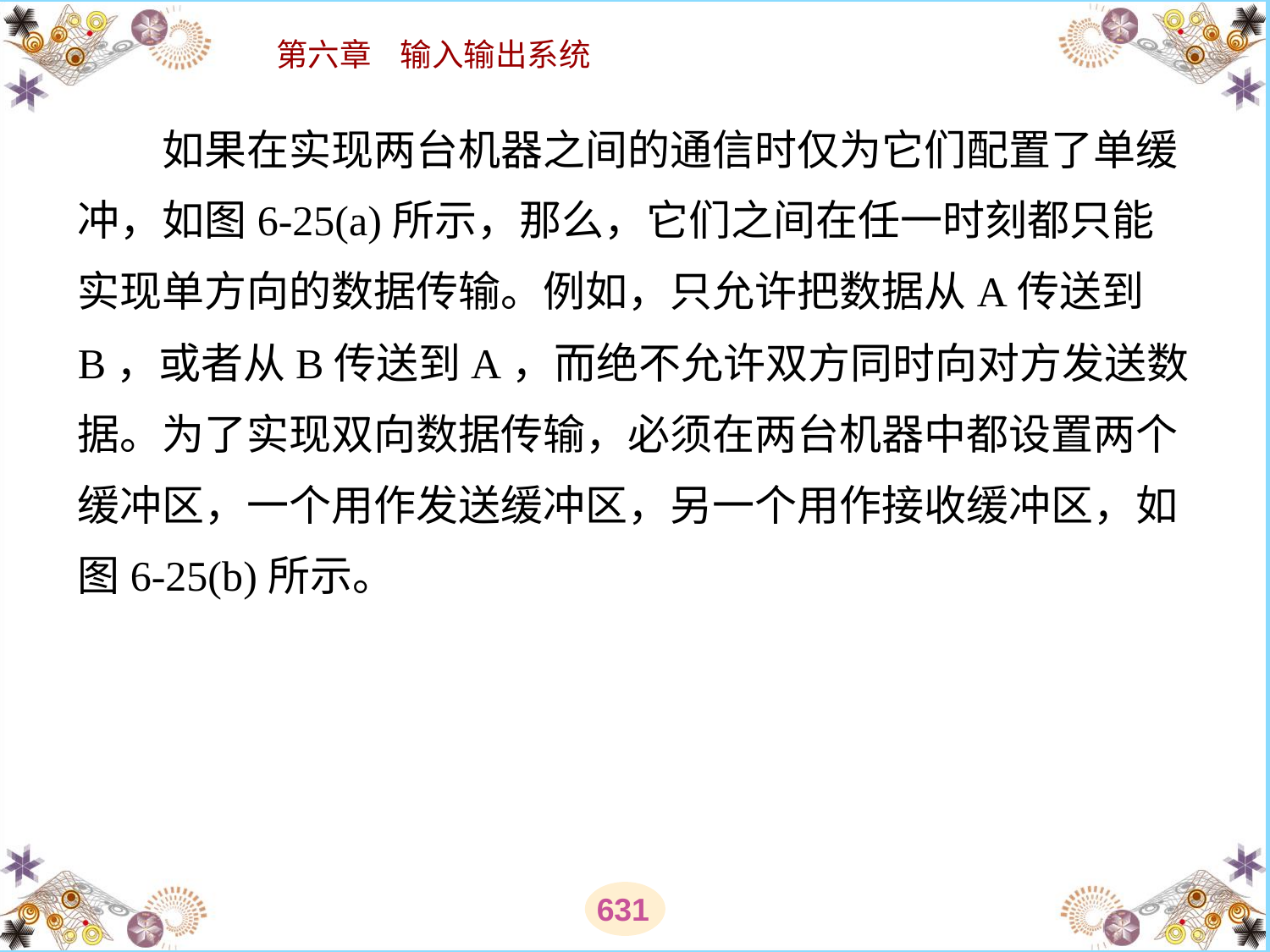

# 如果在实现两台机器之间的通信时仅为它们配置了单缓冲，如图6-25(a)所示，那么，它们之间在任一时刻都只能实现单方向的数据传输。例如，只允许把数据从A传送到B，或者从B传送到A，而绝不允许双方同时向对方发送数据。为了实现双向数据传输，必须在两台机器中都设置两个缓冲区，一个用作发送缓冲区，另一个用作接收缓冲区，如图6-25(b)所示。